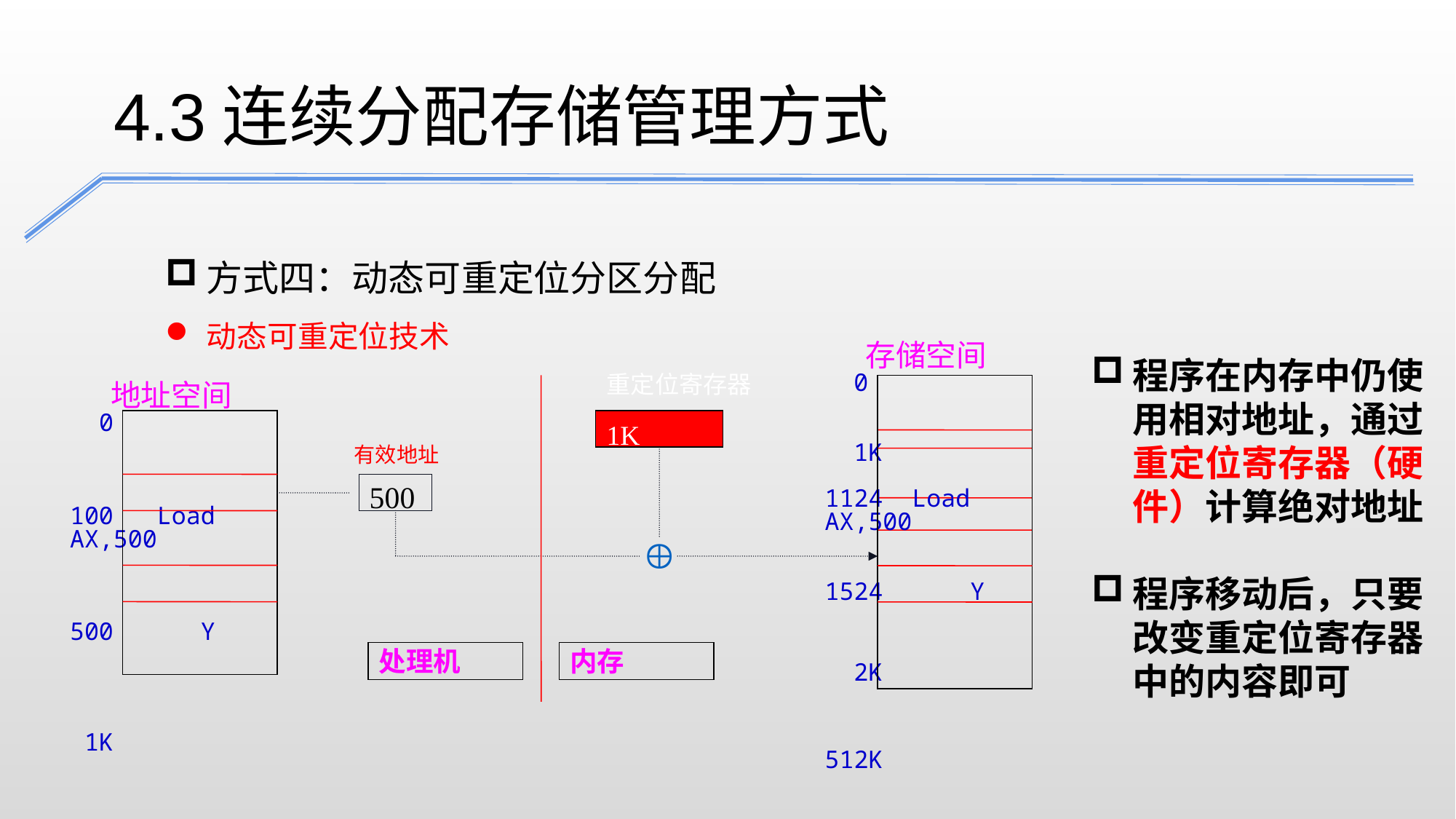

4.3连续分配存储管理方式

方式四：动态可重定位分区分配
动态可重定位技术
     存储空间
  0

  1K

1124  Load AX,500

1524      Y

  2K

512K

程序在内存中仍使用相对地址，通过重定位寄存器（硬件）计算绝对地址

程序移动后，只要改变重定位寄存器中的内容即可

处理机
内存
     地址空间
  0

100   Load AX,500

500      Y

 1K

重定位寄存器

1K

有效地址
  500

⊕